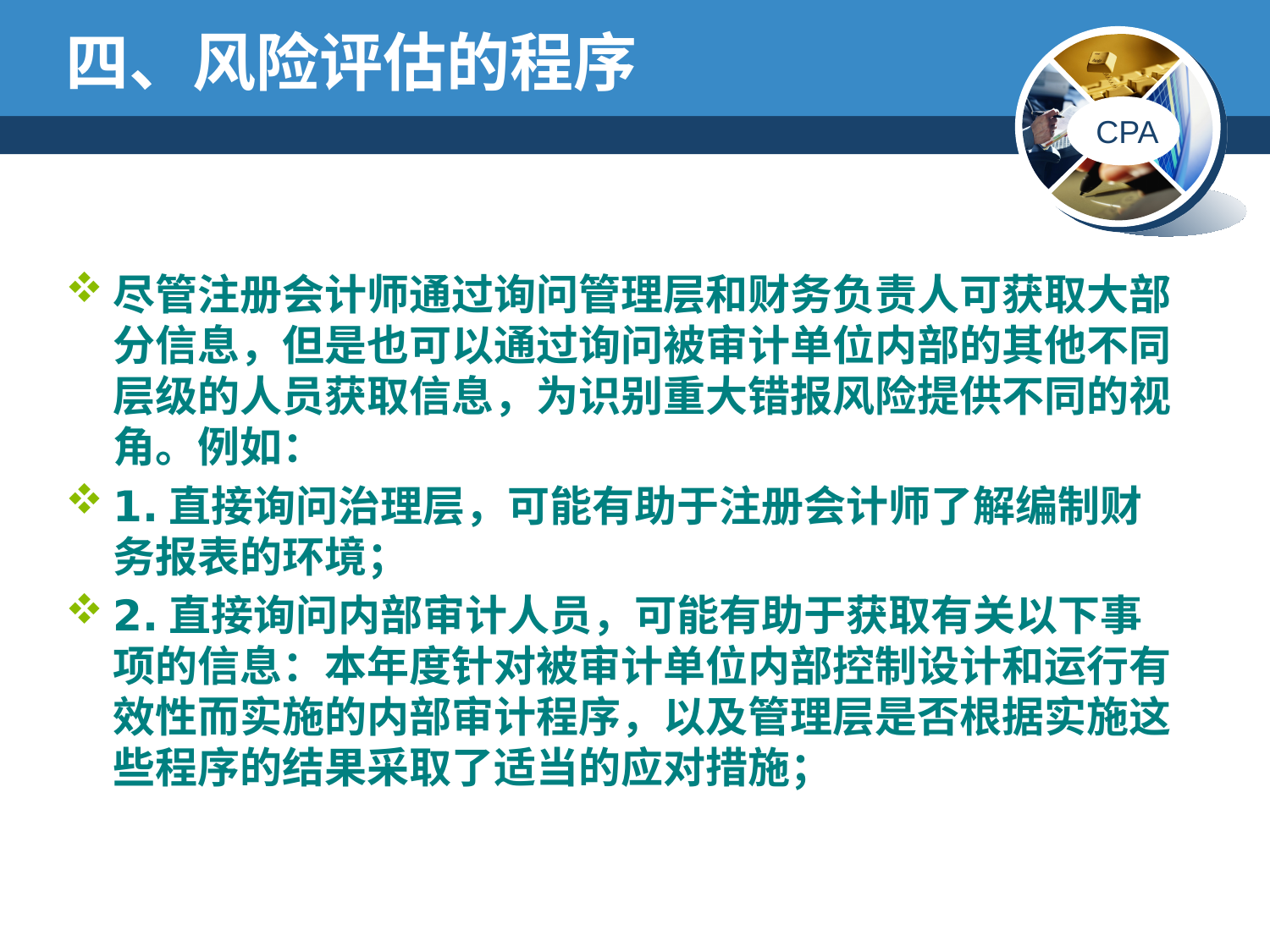

# 四、风险评估的程序
尽管注册会计师通过询问管理层和财务负责人可获取大部分信息，但是也可以通过询问被审计单位内部的其他不同层级的人员获取信息，为识别重大错报风险提供不同的视角。例如：
1.直接询问治理层，可能有助于注册会计师了解编制财务报表的环境；
2.直接询问内部审计人员，可能有助于获取有关以下事项的信息：本年度针对被审计单位内部控制设计和运行有效性而实施的内部审计程序，以及管理层是否根据实施这些程序的结果采取了适当的应对措施；